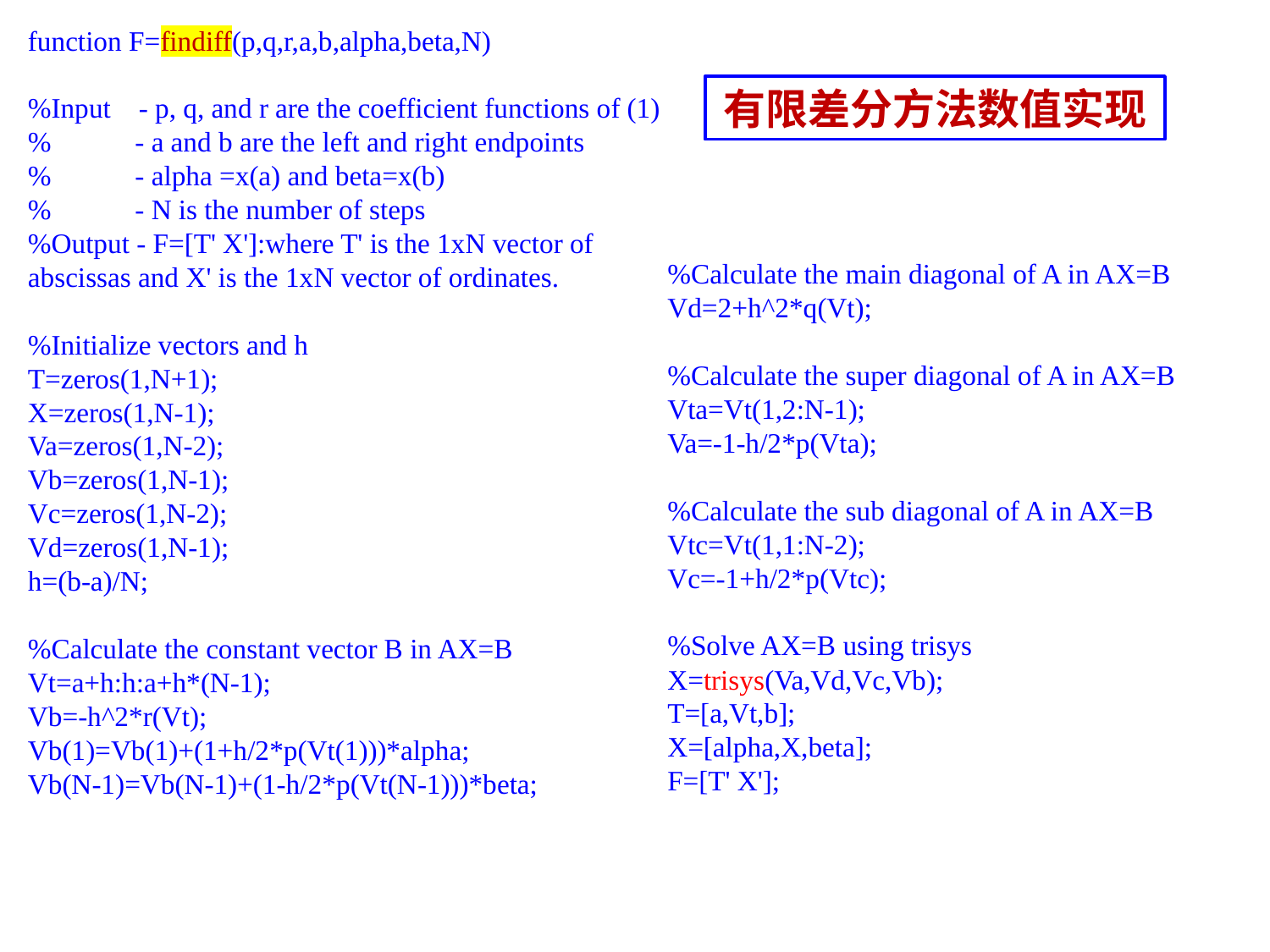

function F=findiff(p,q,r,a,b,alpha,beta,N)

%Input    - p, q, and r are the coefficient functions of (1)
%            - a and b are the left and right endpoints
%            - alpha =x(a) and beta=x(b)
%            - N is the number of steps
%Output - F=[T' X']:where T' is the 1xN vector of abscissas and X' is the 1xN vector of ordinates.

%Initialize vectors and h
T=zeros(1,N+1);
X=zeros(1,N-1);
Va=zeros(1,N-2);
Vb=zeros(1,N-1);
Vc=zeros(1,N-2);
Vd=zeros(1,N-1);
h=(b-a)/N;

%Calculate the constant vector B in AX=B
Vt=a+h:h:a+h*(N-1);
Vb=-h^2*r(Vt);
Vb(1)=Vb(1)+(1+h/2*p(Vt(1)))*alpha;
Vb(N-1)=Vb(N-1)+(1-h/2*p(Vt(N-1)))*beta;
有限差分方法数值实现

%Calculate the main diagonal of A in AX=B
Vd=2+h^2*q(Vt);

%Calculate the super diagonal of A in AX=B
Vta=Vt(1,2:N-1);
Va=-1-h/2*p(Vta);

%Calculate the sub diagonal of A in AX=B
Vtc=Vt(1,1:N-2);
Vc=-1+h/2*p(Vtc);

%Solve AX=B using trisys
X=trisys(Va,Vd,Vc,Vb);
T=[a,Vt,b];
X=[alpha,X,beta];
F=[T' X'];